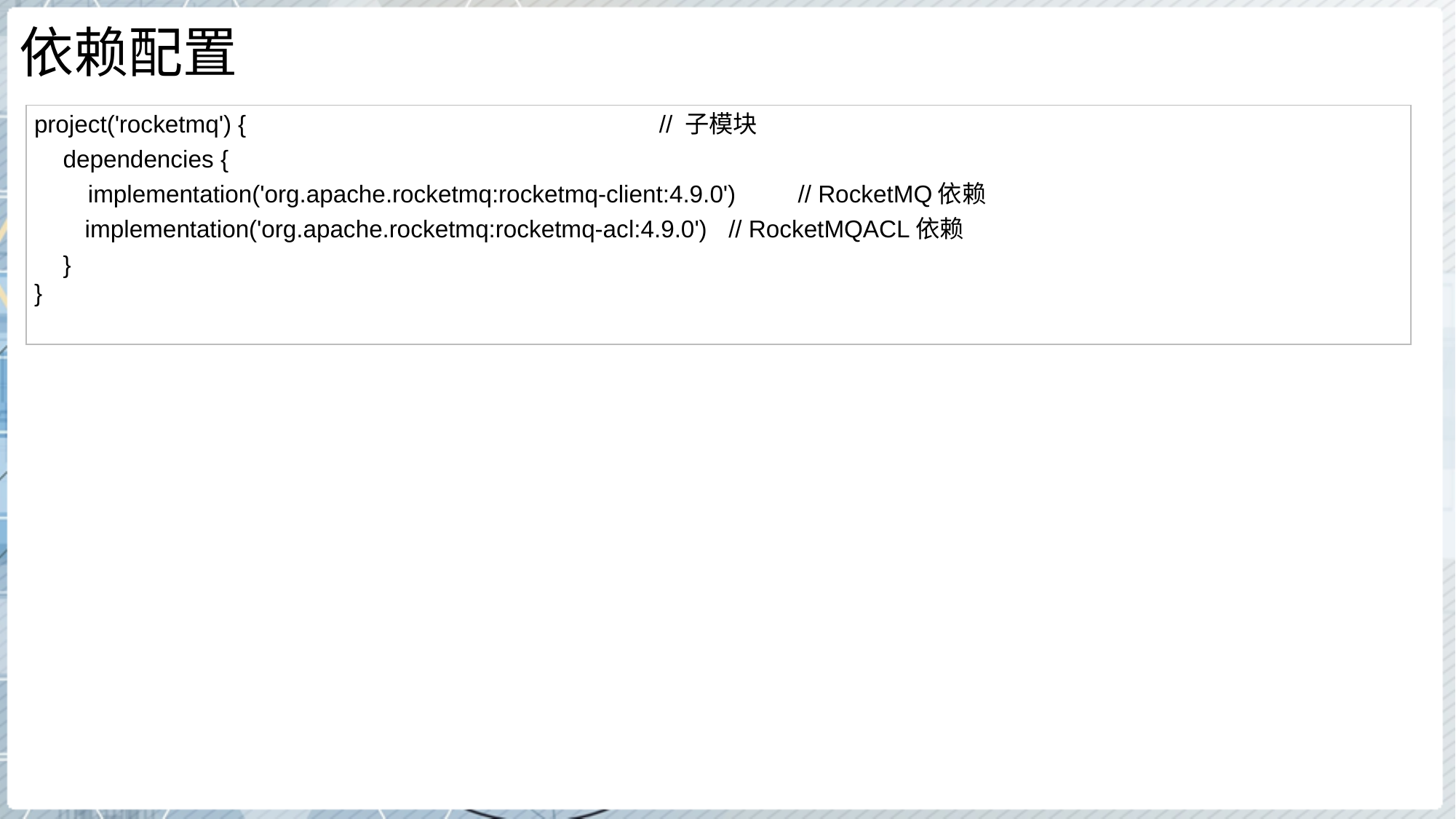

# 依赖配置
| project('rocketmq') { // 子模块 dependencies { implementation('org.apache.rocketmq:rocketmq-client:4.9.0') // RocketMQ依赖 implementation('org.apache.rocketmq:rocketmq-acl:4.9.0') // RocketMQACL依赖 } } |
| --- |